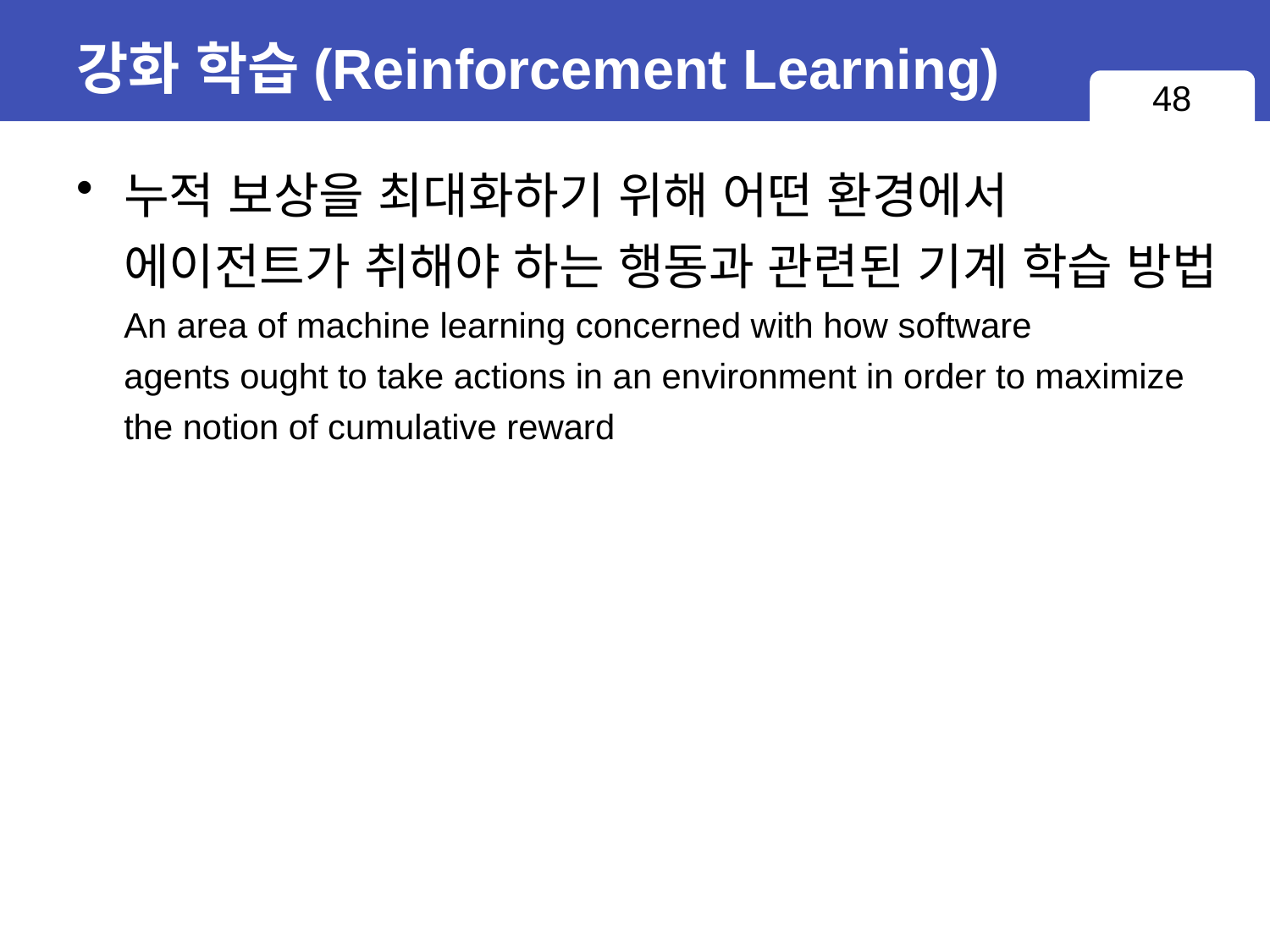

# 강화 학습(Reinforcement Learning)
48
누적 보상을 최대화하기 위해 어떤 환경에서
에이전트가 취해야 하는 행동과 관련된 기계 학습 방법
An area of machine learning concerned with how software agents ought to take actions in an environment in order to maximize the notion of cumulative reward